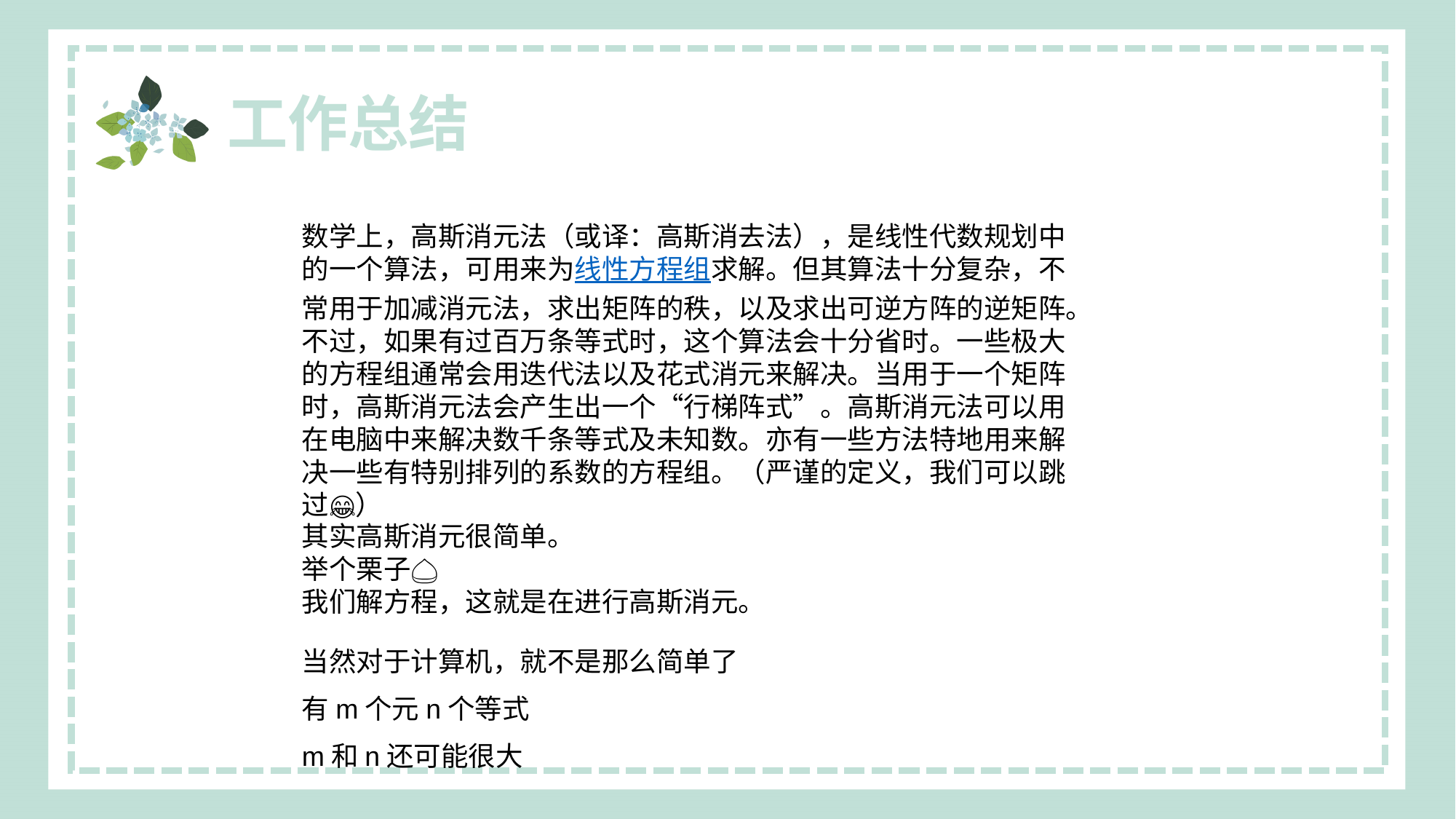

数学上，高斯消元法（或译：高斯消去法），是线性代数规划中的一个算法，可用来为线性方程组求解。但其算法十分复杂，不常用于加减消元法，求出矩阵的秩，以及求出可逆方阵的逆矩阵。不过，如果有过百万条等式时，这个算法会十分省时。一些极大的方程组通常会用迭代法以及花式消元来解决。当用于一个矩阵时，高斯消元法会产生出一个“行梯阵式”。高斯消元法可以用在电脑中来解决数千条等式及未知数。亦有一些方法特地用来解决一些有特别排列的系数的方程组。（严谨的定义，我们可以跳过😂）
其实高斯消元很简单。
举个栗子🌰
我们解方程，这就是在进行高斯消元。

当然对于计算机，就不是那么简单了
有m个元n个等式
m和n还可能很大